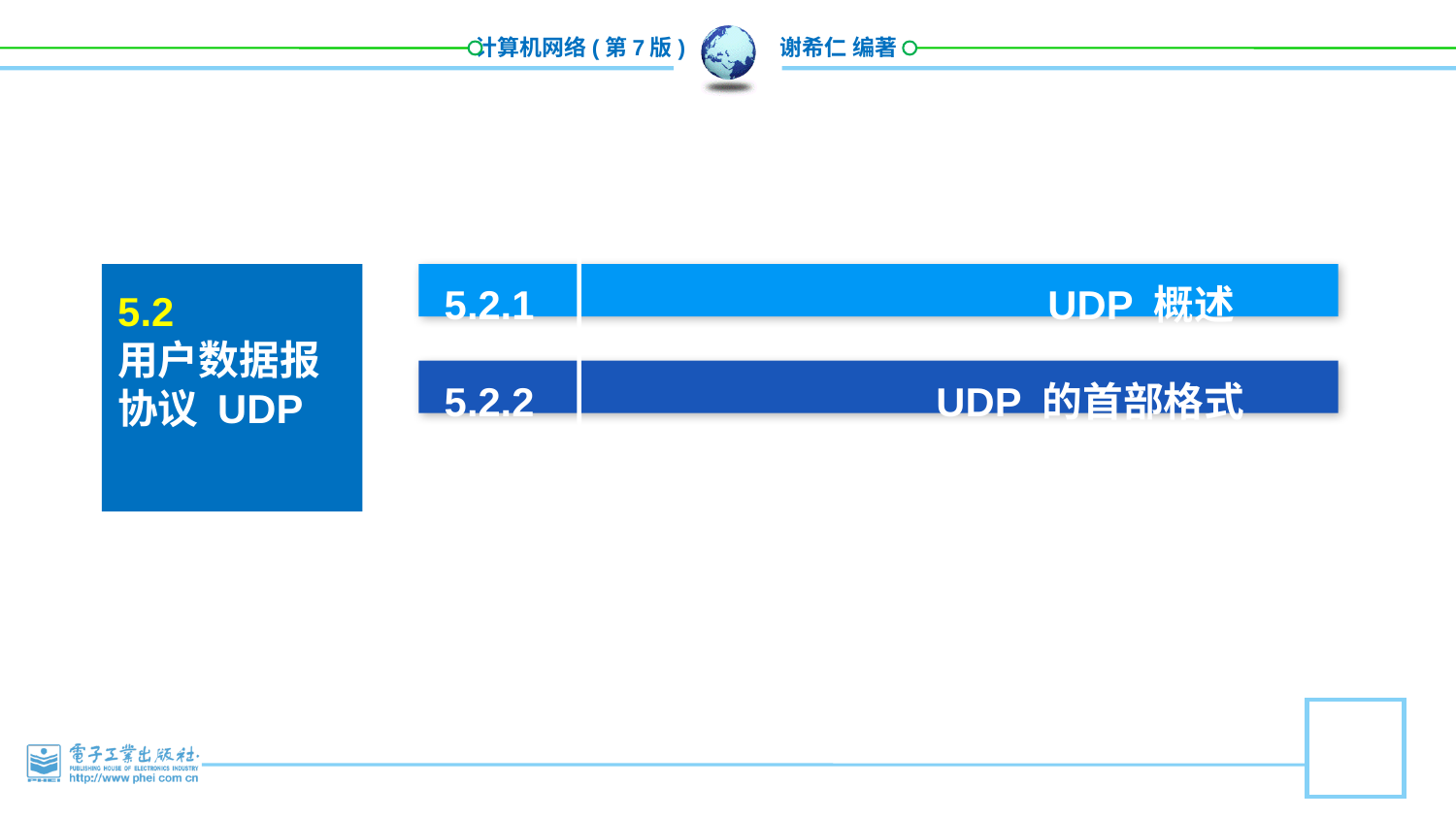

5.2.1                                              UDP 概述
5.2.2                                    UDP 的首部格式

5.2
用户数据报协议 UDP